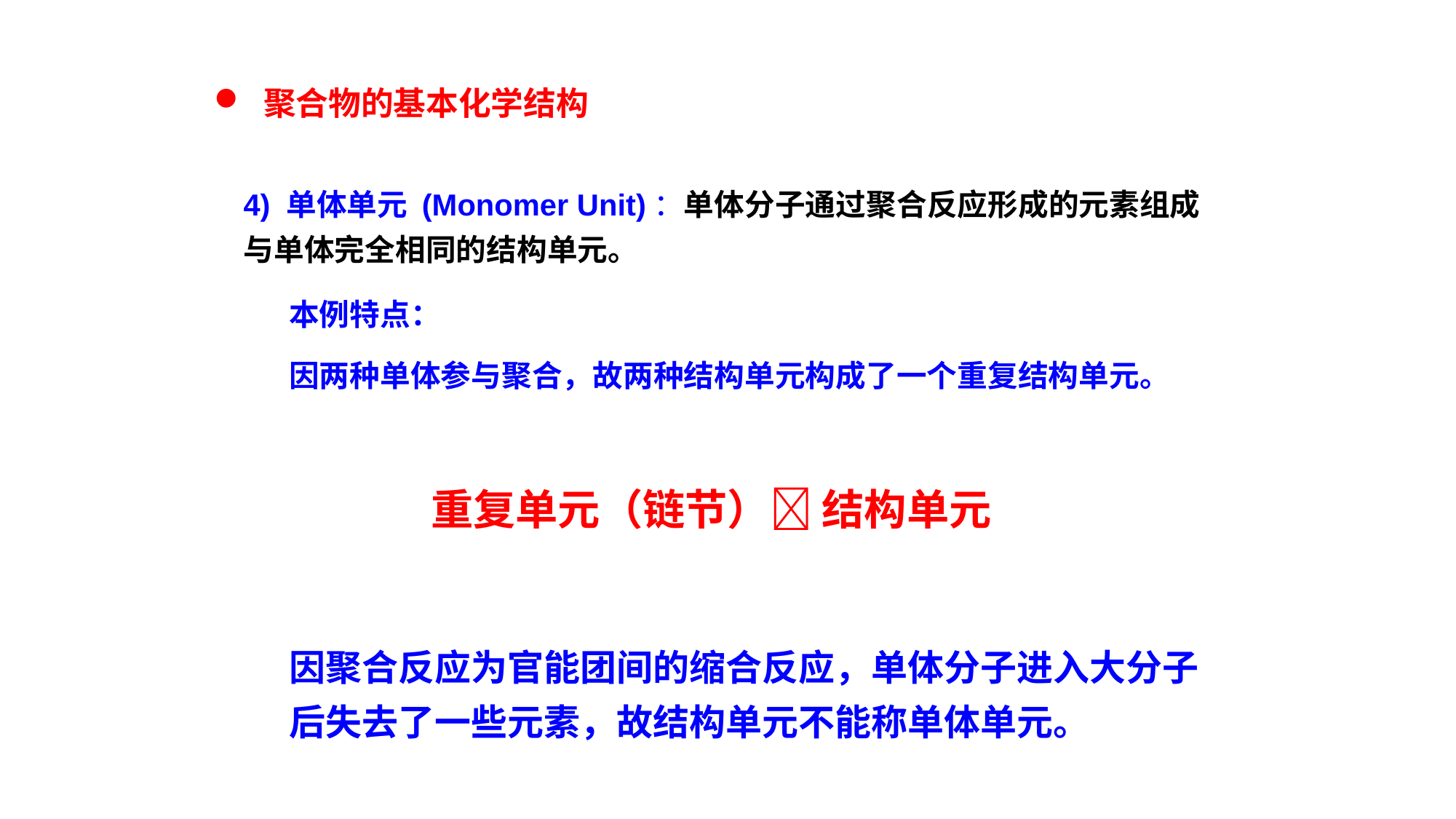

聚合物的基本化学结构
4) 单体单元 (Monomer Unit)：单体分子通过聚合反应形成的元素组成与单体完全相同的结构单元。
本例特点：
因两种单体参与聚合，故两种结构单元构成了一个重复结构单元。
重复单元（链节）≠ 结构单元
因聚合反应为官能团间的缩合反应，单体分子进入大分子后失去了一些元素，故结构单元不能称单体单元。